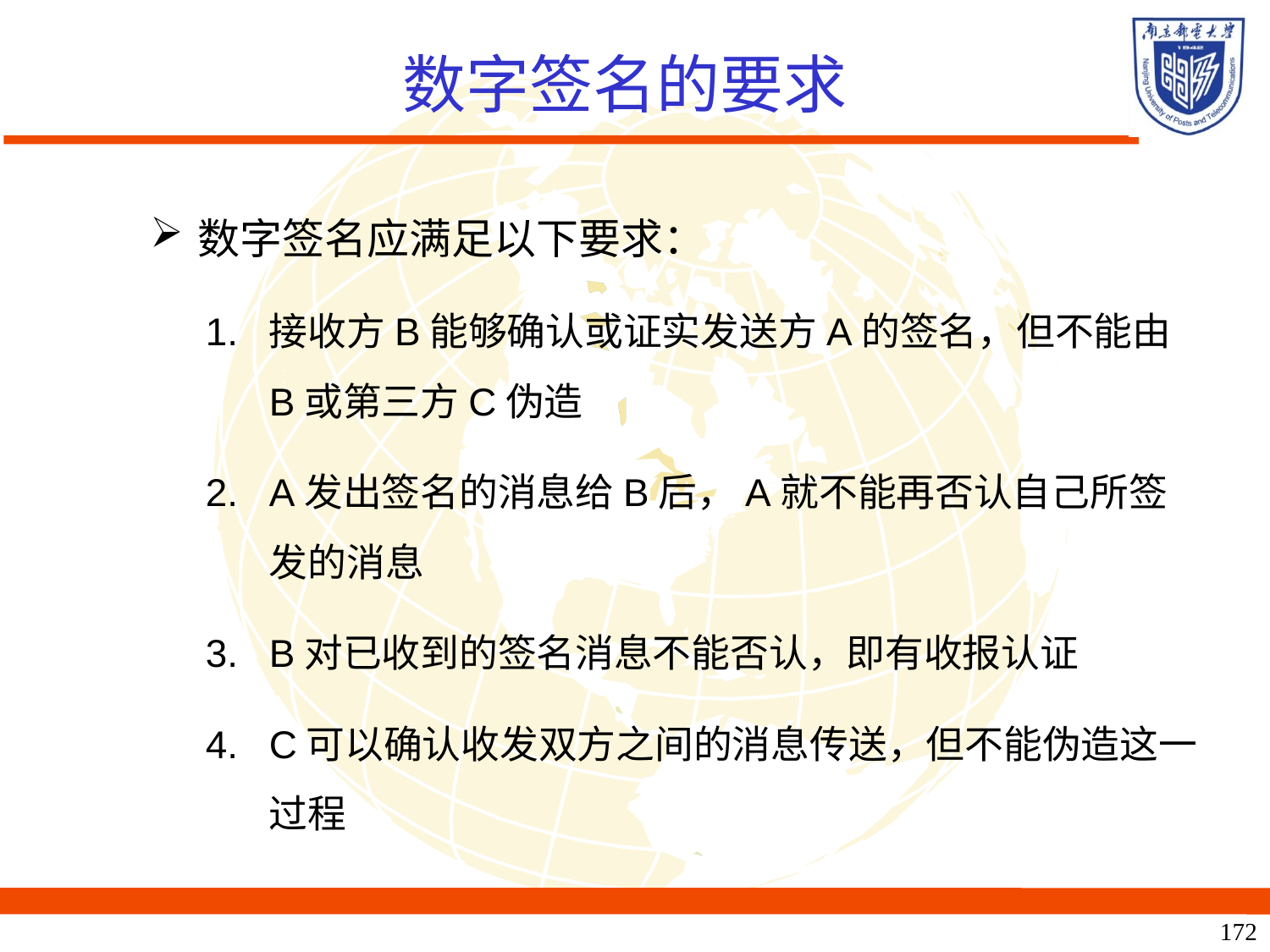

# 数字签名的要求
数字签名应满足以下要求：
接收方B能够确认或证实发送方A的签名，但不能由B或第三方C伪造
A发出签名的消息给B后，A就不能再否认自己所签发的消息
B对已收到的签名消息不能否认，即有收报认证
C可以确认收发双方之间的消息传送，但不能伪造这一过程
172